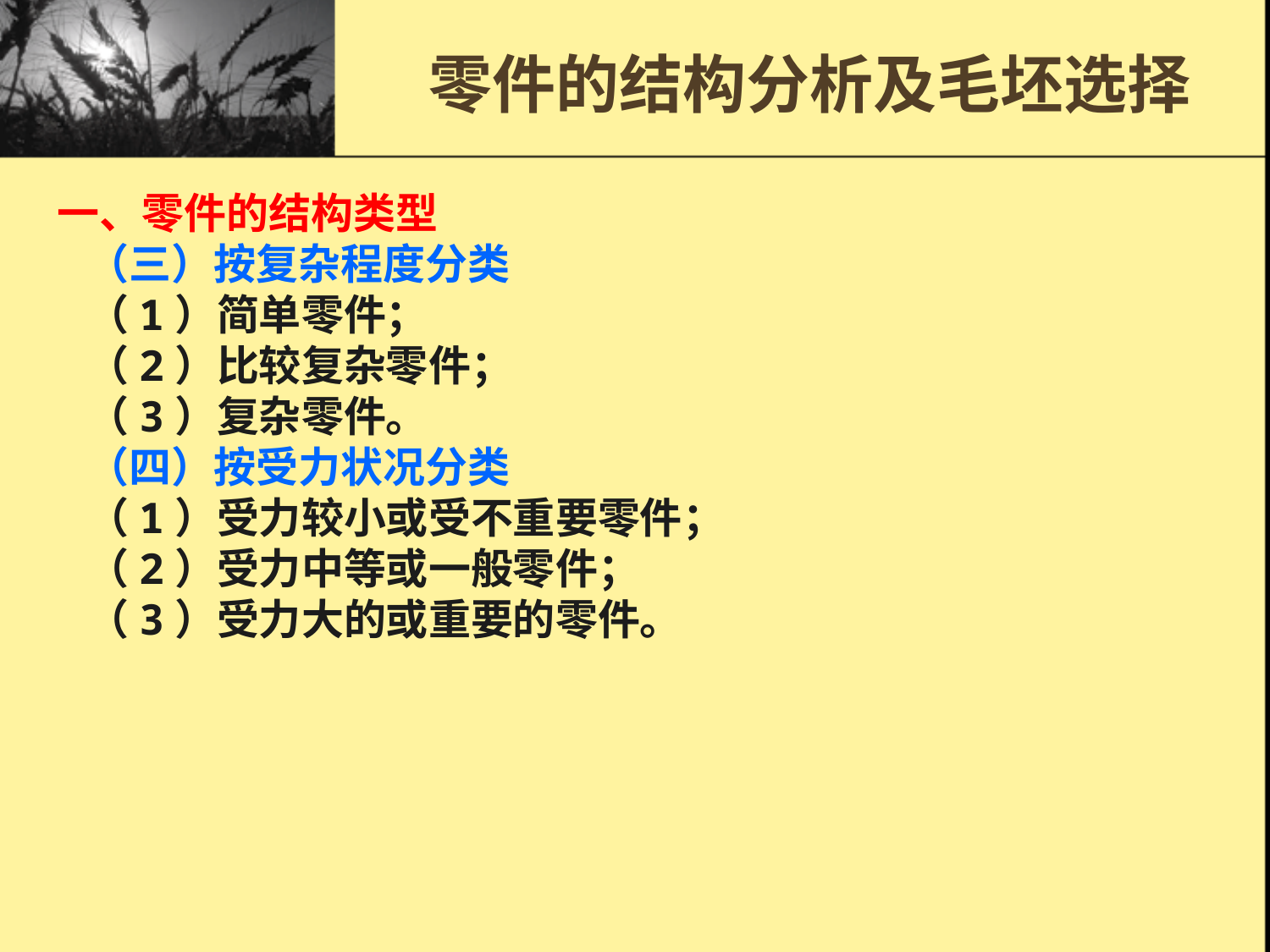

# 零件的结构分析及毛坯选择
一、零件的结构类型
  （三）按复杂程度分类
  （1）简单零件；
  （2）比较复杂零件；
  （3）复杂零件。
  （四）按受力状况分类
  （1）受力较小或受不重要零件；
  （2）受力中等或一般零件；
  （3）受力大的或重要的零件。